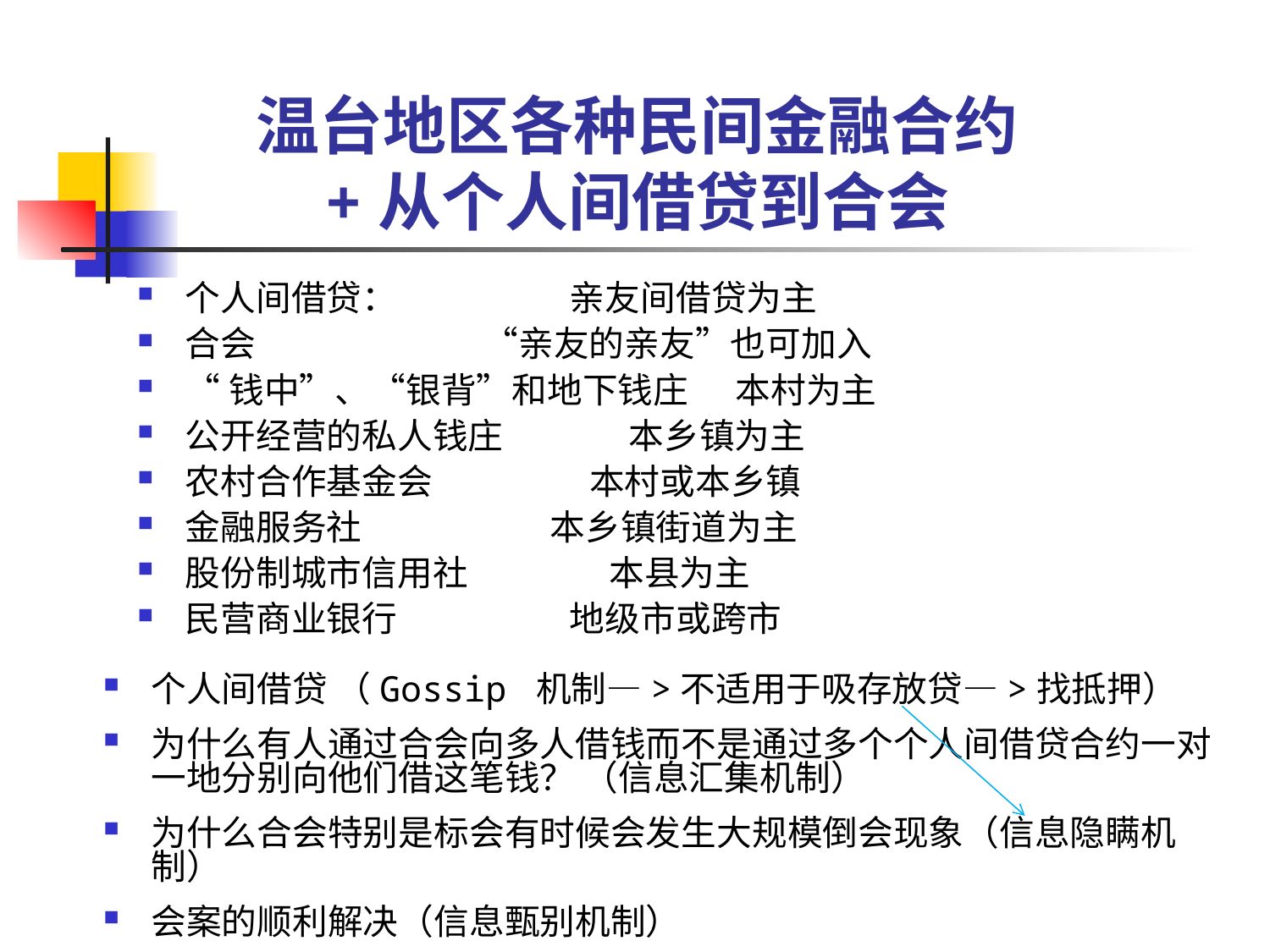

# 温台地区各种民间金融合约 +从个人间借贷到合会
个人间借贷：                      亲友间借贷为主
合会                             “亲友的亲友”也可加入
“钱中”、“银背”和地下钱庄      本村为主
公开经营的私人钱庄                本乡镇为主
农村合作基金会                    本村或本乡镇
金融服务社                        本乡镇街道为主
股份制城市信用社                  本县为主
民营商业银行                      地级市或跨市
个人间借贷 （Gossip 机制—>不适用于吸存放贷—>找抵押）
为什么有人通过合会向多人借钱而不是通过多个个人间借贷合约一对一地分别向他们借这笔钱？ （信息汇集机制）
为什么合会特别是标会有时候会发生大规模倒会现象（信息隐瞒机制）
会案的顺利解决（信息甄别机制）